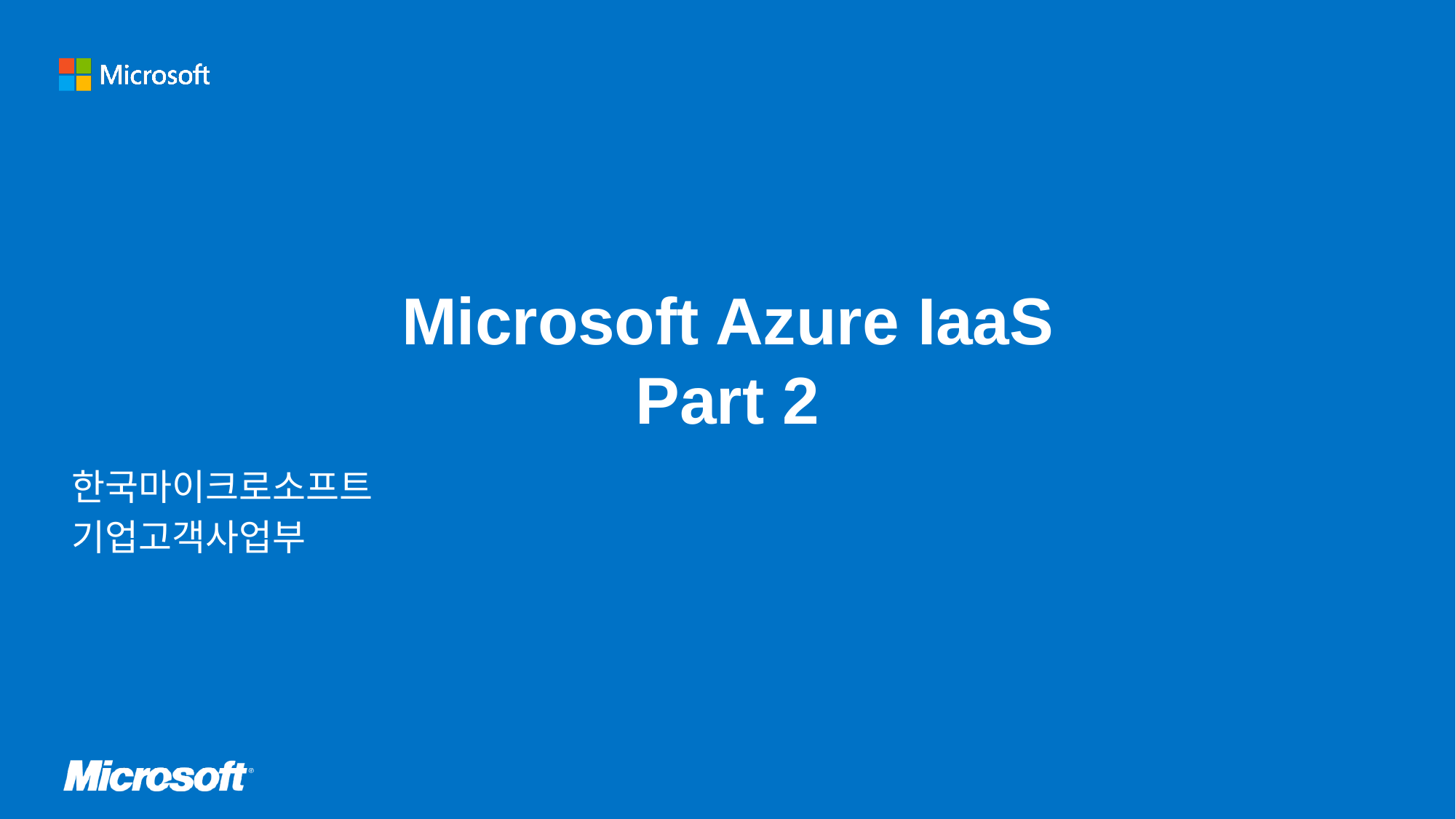

# Microsoft Azure IaaS Part 2
한국마이크로소프트
기업고객사업부